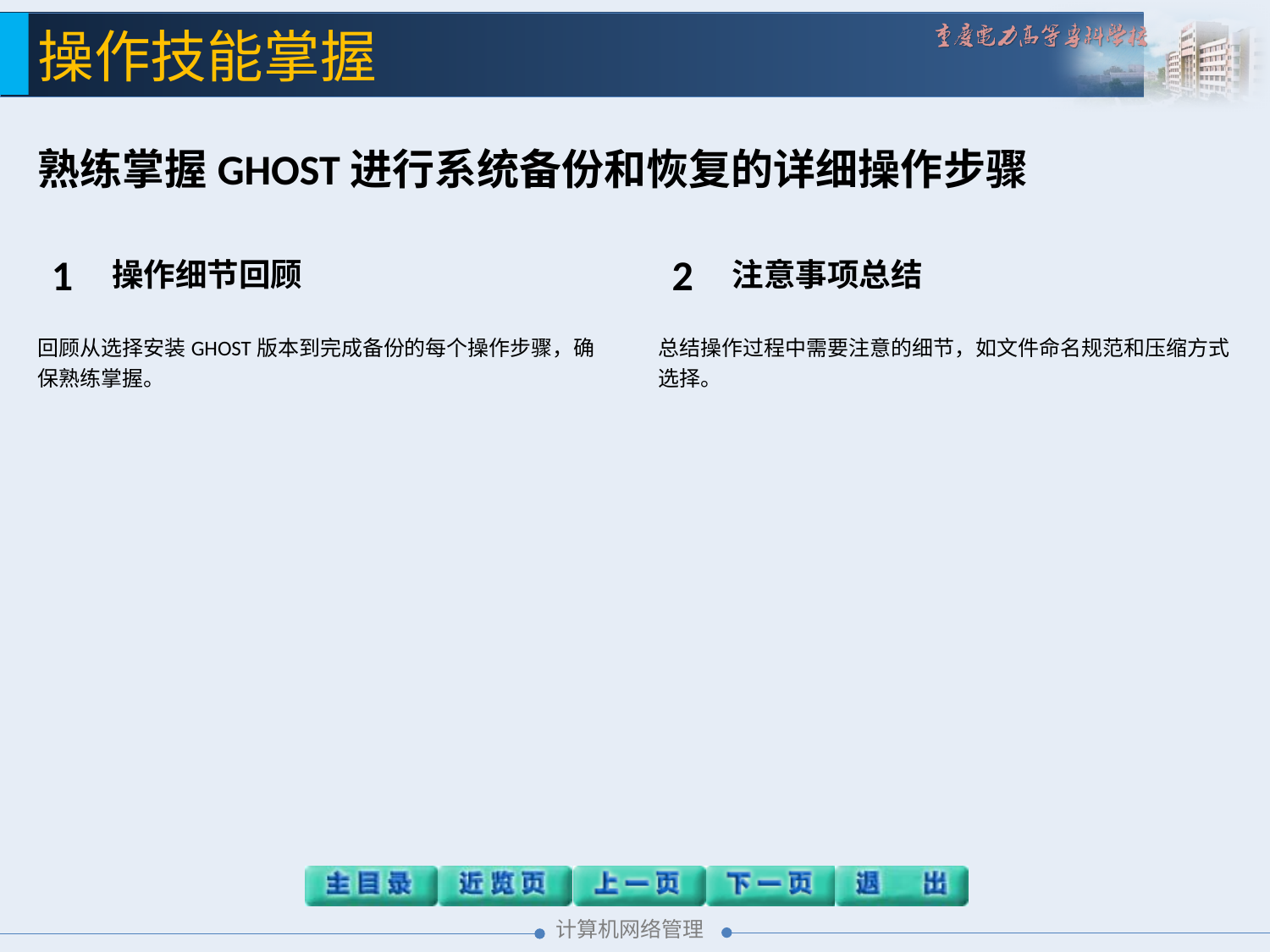

操作技能掌握
熟练掌握GHOST进行系统备份和恢复的详细操作步骤
1
操作细节回顾
回顾从选择安装GHOST版本到完成备份的每个操作步骤，确保熟练掌握。
2
注意事项总结
总结操作过程中需要注意的细节，如文件命名规范和压缩方式选择。